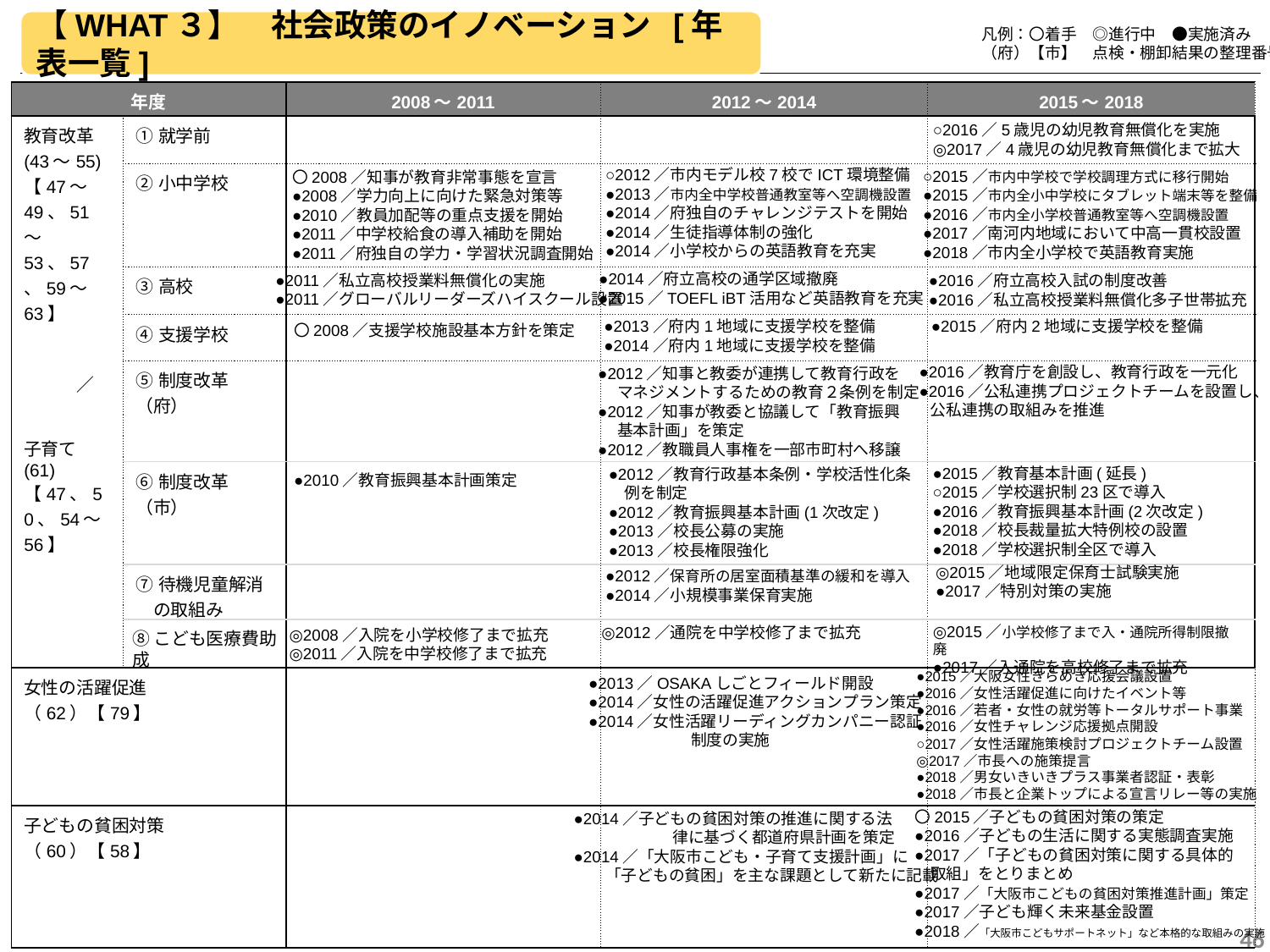

【WHAT３】　社会政策のイノベーション  [年表一覧]
　　　　凡例：〇着手　◎進行中　●実施済み
　　　　（府）【市】　点検・棚卸結果の整理番号
| 年度 |  | 2008～2011 | 2012～2014 | 2015～2018 |
| --- | --- | --- | --- | --- |
| 教育改革 (43～55) 【47～49、51～53、57、59～63】 　　 　　　／ 子育て (61) 【47、50、54～56】 | ①就学前 |  |  |  |
|  | ②小中学校 |  |  |  |
|  | ③高校 |  |  |  |
|  | ④支援学校 |  |  |  |
|  | ⑤制度改革（府） |  |  |  |
|  | ⑥制度改革（市） |  |  |  |
|  | ⑦待機児童解消 　の取組み |  |  |  |
|  |  |  |  |  |
| 女性の活躍促進 （62）【79】 |  |  |  |  |
| 子どもの貧困対策 （60）【58】 |  |  |  |  |
○2016／5歳児の幼児教育無償化を実施
◎2017／4歳児の幼児教育無償化まで拡大
○2012／市内モデル校7校でICT環境整備
●2013／市内全中学校普通教室等へ空調機設置
●2014／府独自のチャレンジテストを開始
●2014／生徒指導体制の強化
●2014／小学校からの英語教育を充実
○2015／市内中学校で学校調理方式に移行開始
●2015／市内全小中学校にタブレット端末等を整備
●2016／市内全小学校普通教室等へ空調機設置
●2017／南河内地域において中高一貫校設置
●2018／市内全小学校で英語教育実施
〇2008／知事が教育非常事態を宣言
●2008／学力向上に向けた緊急対策等
●2010／教員加配等の重点支援を開始
●2011／中学校給食の導入補助を開始
●2011／府独自の学力・学習状況調査開始
●2014／府立高校の通学区域撤廃
●2015／TOEFL iBT活用など英語教育を充実
●2011／私立高校授業料無償化の実施
●2011／グローバルリーダーズハイスクール設置
●2016／府立高校入試の制度改善
●2016／私立高校授業料無償化多子世帯拡充
●2015／府内2地域に支援学校を整備
●2013／府内1地域に支援学校を整備
●2014／府内1地域に支援学校を整備
〇2008／支援学校施設基本方針を策定
●2016／教育庁を創設し、教育行政を一元化
●2016／公私連携プロジェクトチームを設置し、
  公私連携の取組みを推進
●2012／知事と教委が連携して教育行政を
　 マネジメントするための教育２条例を制定
●2012／知事が教委と協議して「教育振興
　 基本計画」を策定
●2012／教職員人事権を一部市町村へ移譲
●2015／教育基本計画(延長)
○2015／学校選択制23区で導入
●2016／教育振興基本計画(2次改定)
●2018／校長裁量拡大特例校の設置
●2018／学校選択制全区で導入
●2012／教育行政基本条例・学校活性化条
　例を制定
●2012／教育振興基本計画(1次改定)
●2013／校長公募の実施
●2013／校長権限強化
●2010／教育振興基本計画策定
◎2015／地域限定保育士試験実施
●2017／特別対策の実施
●2012／保育所の居室面積基準の緩和を導入
●2014／小規模事業保育実施
◎2015／小学校修了まで入・通院所得制限撤廃
●2017／入通院を高校修了まで拡充
◎2012／通院を中学校修了まで拡充
◎2008／入院を小学校修了まで拡充
◎2011／入院を中学校修了まで拡充
⑧こども医療費助成
●2015／大阪女性きらめき応援会議設置
●2016／女性活躍促進に向けたイベント等
●2016／若者・女性の就労等トータルサポート事業
●2016／女性チャレンジ応援拠点開設
○2017／女性活躍施策検討プロジェクトチーム設置
◎2017／市長への施策提言
●2018／男女いきいきプラス事業者認証・表彰
●2018／市長と企業トップによる宣言リレー等の実施
●2013／OSAKAしごとフィールド開設
●2014／女性の活躍促進アクションプラン策定
●2014／女性活躍リーディングカンパニー認証
　　　　　　  制度の実施
〇2015／子どもの貧困対策の策定
●2016／子どもの生活に関する実態調査実施
●2017／「子どもの貧困対策に関する具体的
　取組」をとりまとめ
●2017／「大阪市こどもの貧困対策推進計画」策定
●2017／子ども輝く未来基金設置
●2018／「大阪市こどもサポートネット」など本格的な取組みの実施
●2014／子どもの貧困対策の推進に関する法
　　　　　　 律に基づく都道府県計画を策定
●2014／「大阪市こども・子育て支援計画」に
　　「子どもの貧困」を主な課題として新たに記載
46